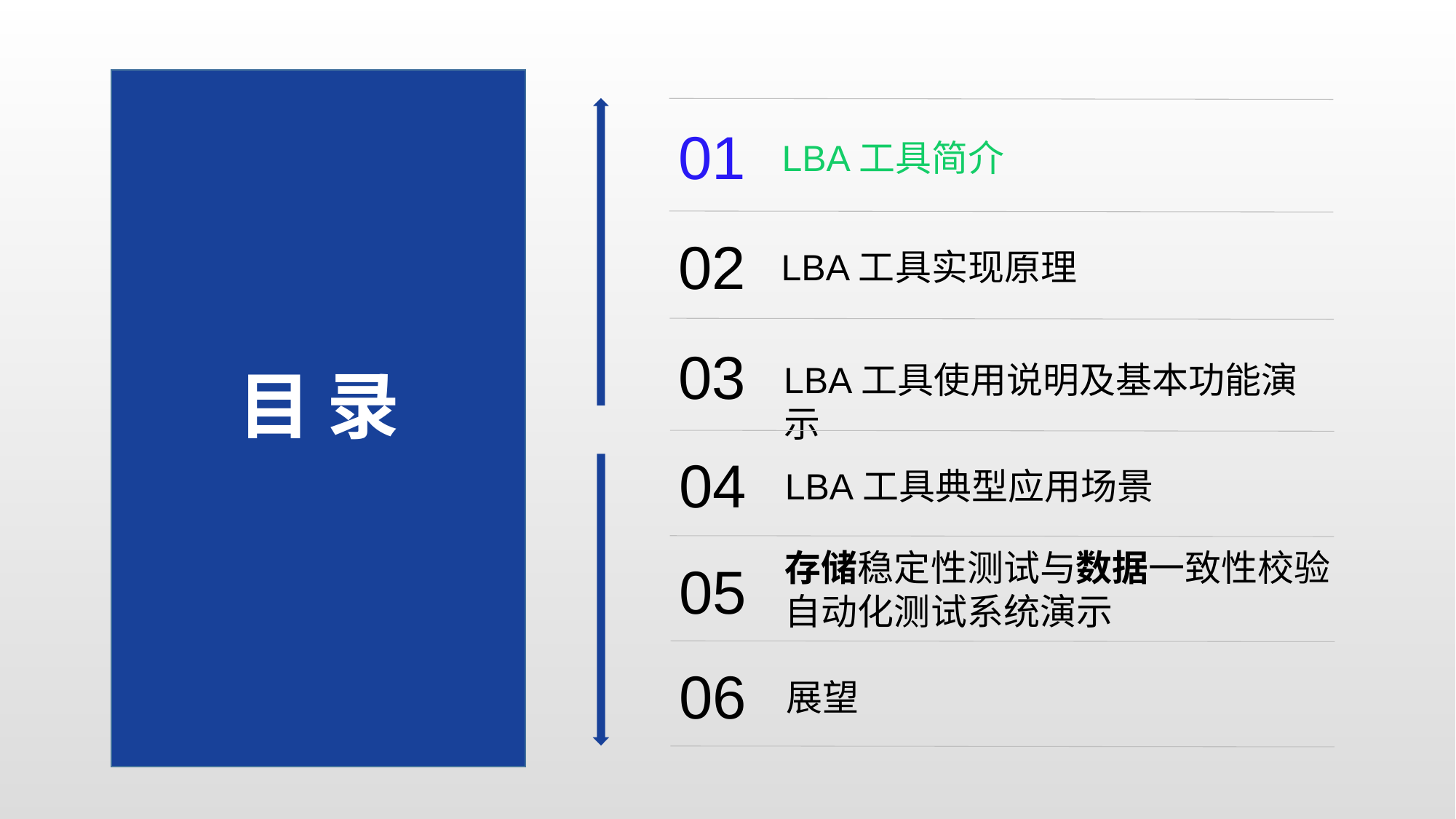

01
LBA工具简介
02
LBA工具实现原理

03
LBA工具使用说明及基本功能演示
目 录
04
LBA工具典型应用场景
存储稳定性测试与数据一致性校验自动化测试系统演示
05

06
展望